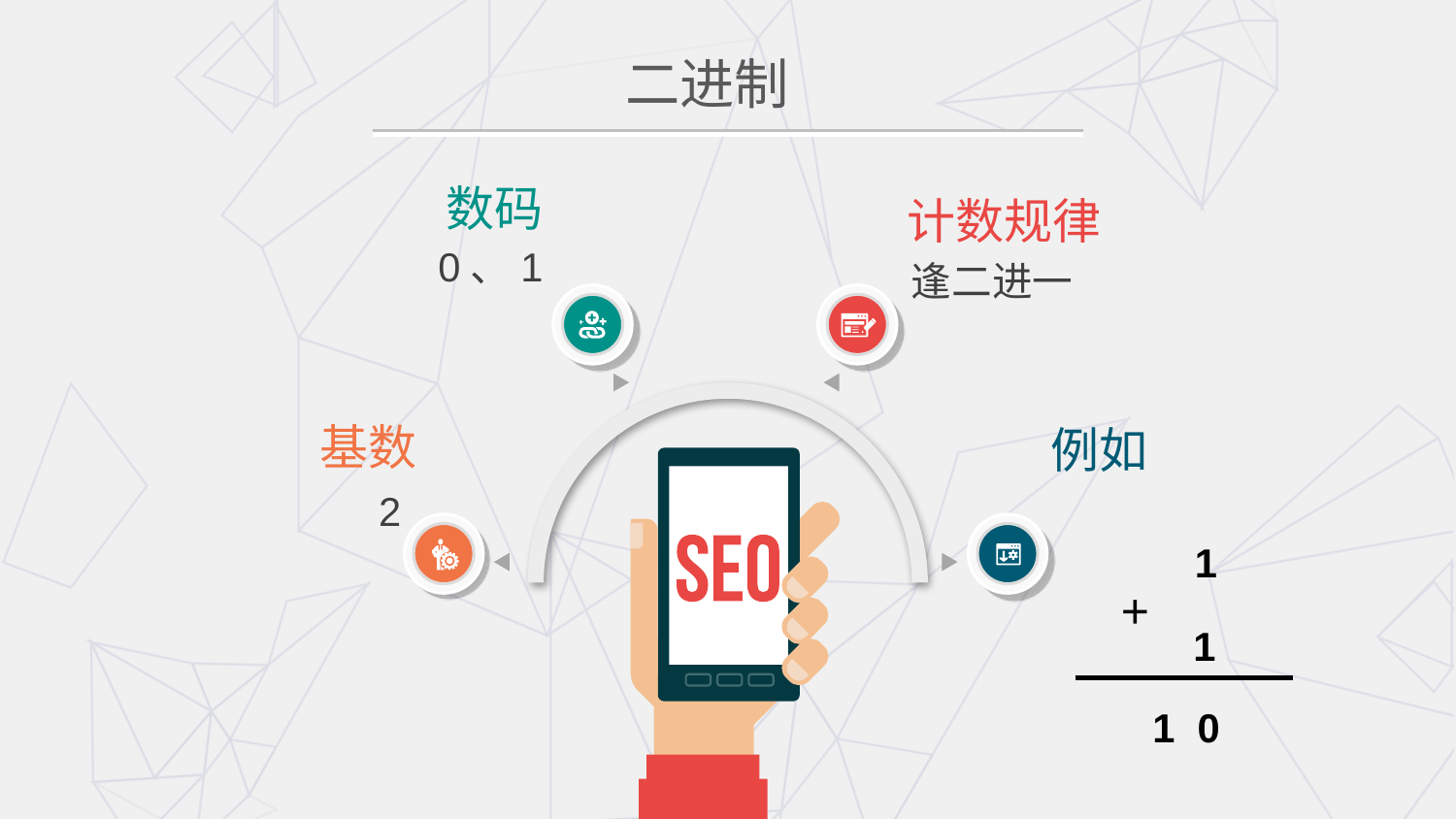

# 二进制
数码
计数规律
0、1
逢二进一

基数
例如

2

1
+
1
1  0